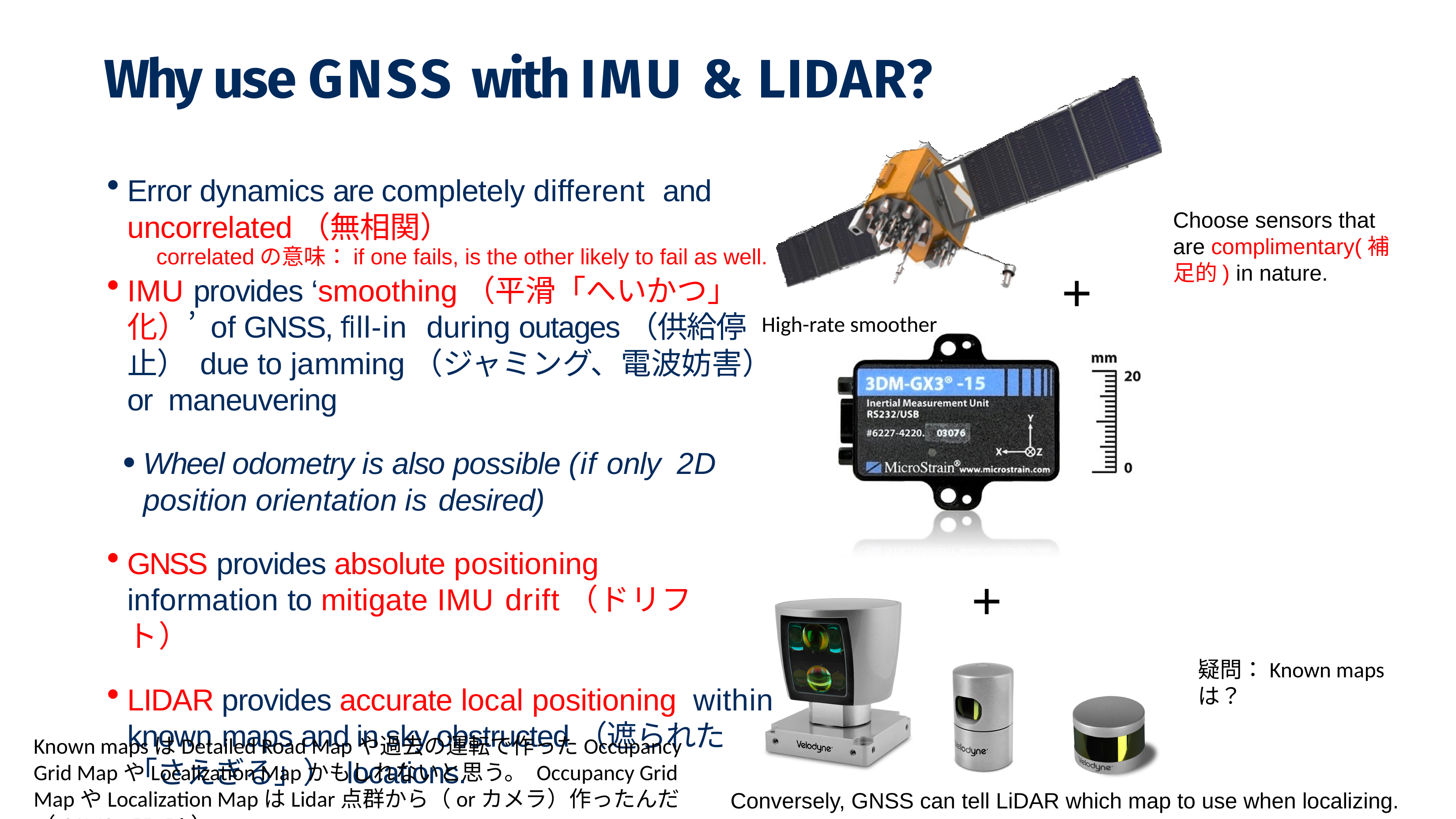

# Why use GNSS with IMU & LIDAR?

Error dynamics are completely different  and uncorrelated（無相関）
IMU provides ‘smoothing（平滑「へいかつ」化）’ of GNSS, fill-in  during outages（供給停止） due to jamming（ジャミング、電波妨害） or  maneuvering
Wheel odometry is also possible (if only  2D position orientation is desired)
GNSS provides absolute positioning  information to mitigate IMU drift（ドリフト）
LIDAR provides accurate local positioning  within known maps and in sky obstructed（遮られた「さえぎる」） locations.
Choose sensors that are complimentary(補足的) in nature.
correlatedの意味：if one fails, is the other likely to fail as well.
+
High-rate smoother

+

疑問：Known mapsは？

Known mapsはDetailed Road Mapや過去の運転で作ったOccupancy Grid MapやLocalization Mapかもしれないと思う。 Occupancy Grid MapやLocalization MapはLidar点群から（orカメラ）作ったんだ（C1M2 p55, 56）。
Conversely, GNSS can tell LiDAR which map to use when localizing.